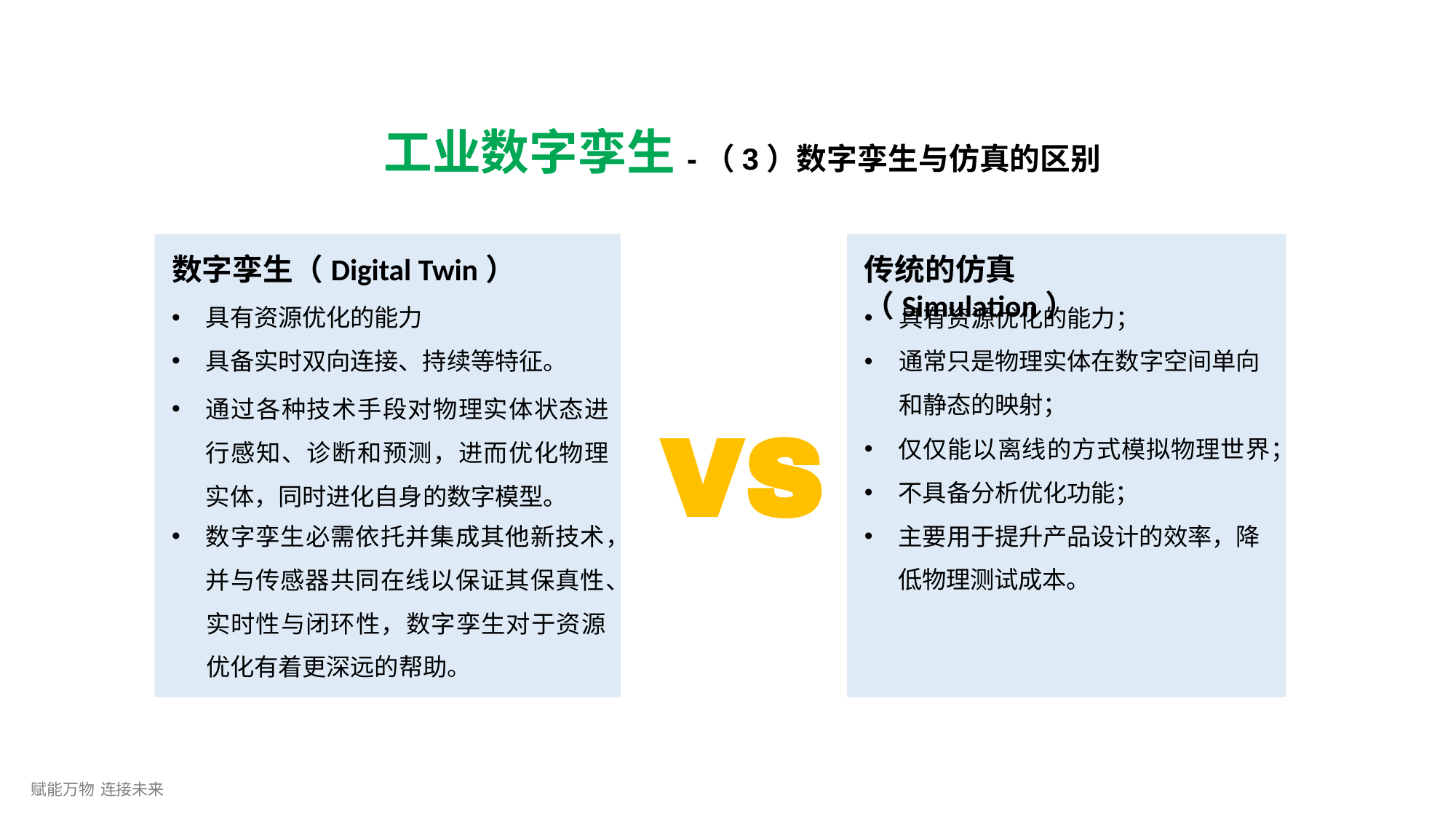

# 工业数字孪生-（3）数字孪生与仿真的区别

数字孪生（Digital Twin）
具有资源优化的能力
具备实时双向连接、持续等特征。
通过各种技术手段对物理实体状态进 行感知、诊断和预测，进而优化物理 实体，同时进化自身的数字模型。
传统的仿真（Simulation）
具有资源优化的能力；
通常只是物理实体在数字空间单向 和静态的映射；
VS
仅仅能以离线的方式模拟物理世界；
不具备分析优化功能；
主要用于提升产品设计的效率，降
低物理测试成本。
数字孪生必需依托并集成其他新技术，
并与传感器共同在线以保证其保真性、
实时性与闭环性，数字孪生对于资源 优化有着更深远的帮助。
赋能万物 连接未来